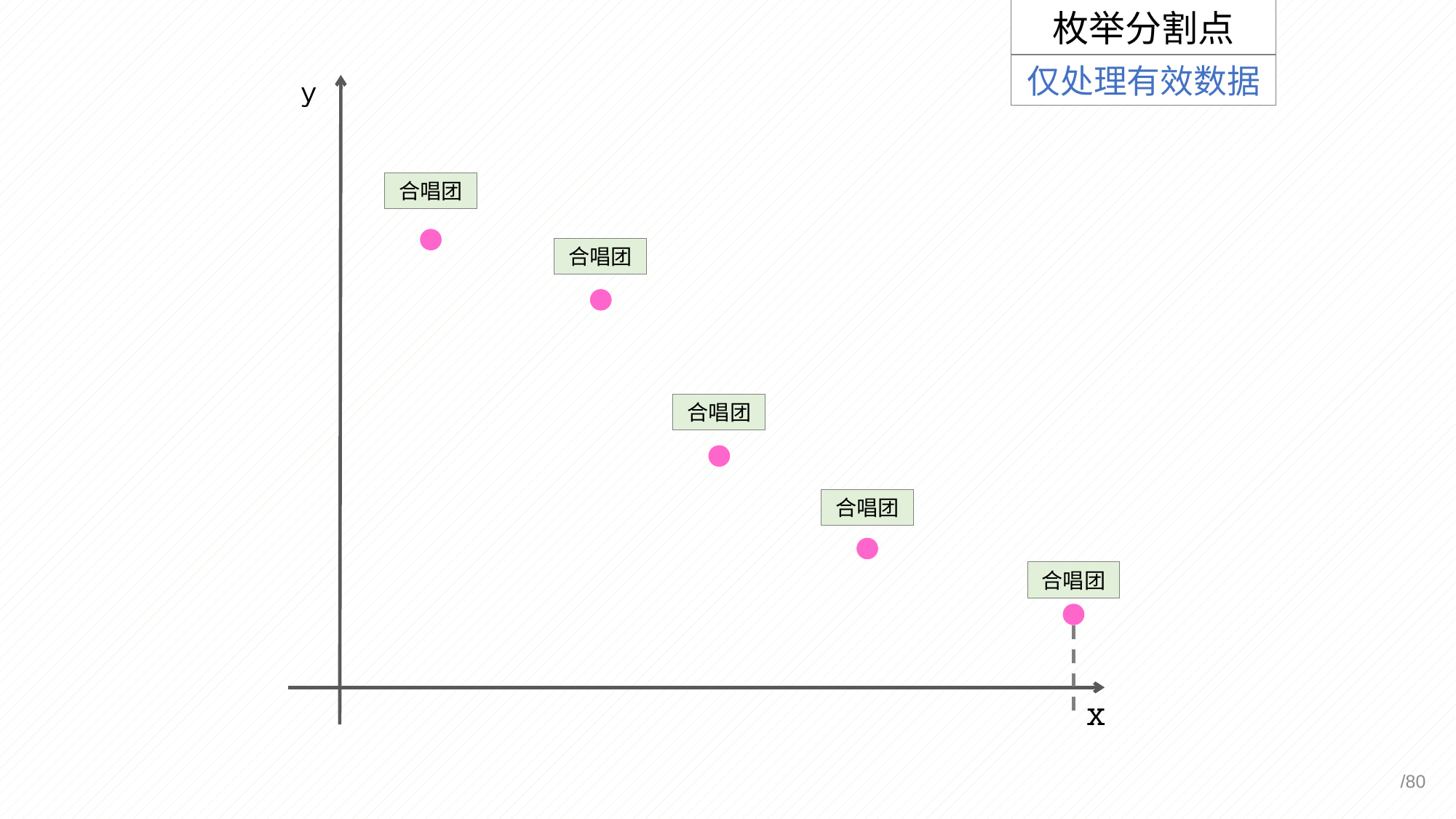

枚举分割点
仅处理有效数据
y
合唱团

合唱团

合唱团

合唱团

合唱团

x